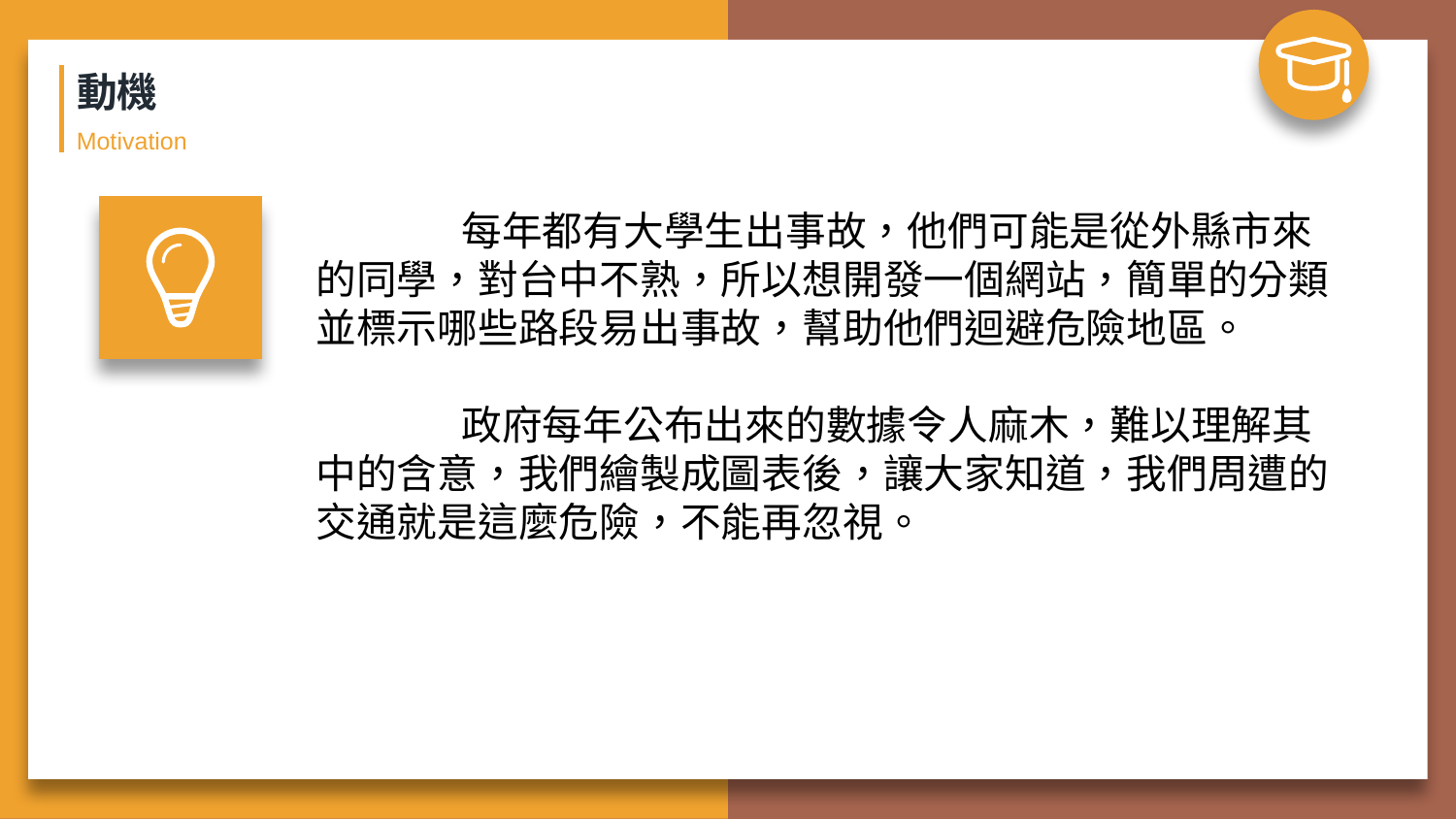

動機
Motivation

	每年都有大學生出事故，他們可能是從外縣市來的同學，對台中不熟，所以想開發一個網站，簡單的分類並標示哪些路段易出事故，幫助他們迴避危險地區。

	政府每年公布出來的數據令人麻木，難以理解其中的含意，我們繪製成圖表後，讓大家知道，我們周遭的交通就是這麼危險，不能再忽視。